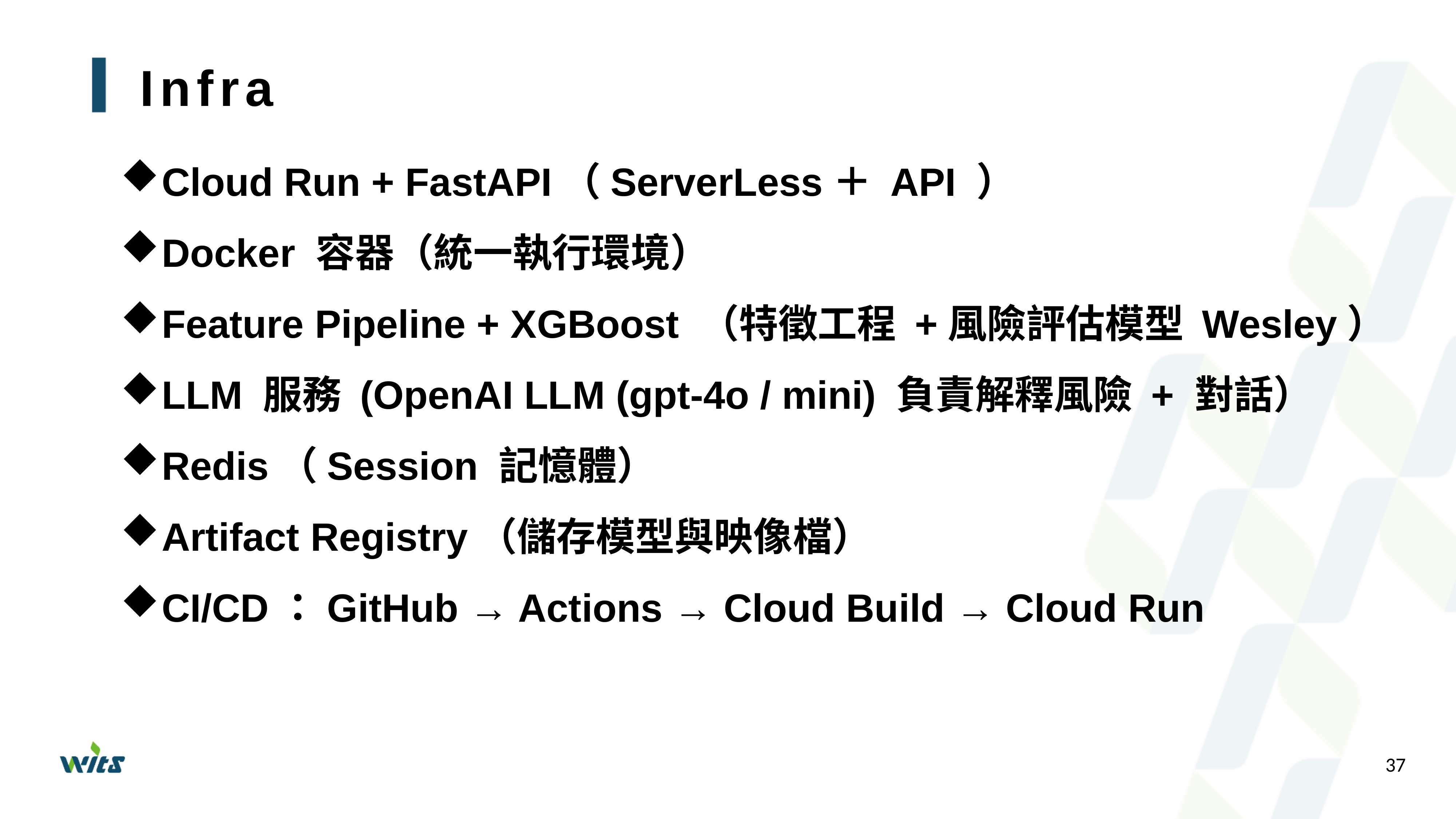

# Infra
Cloud Run + FastAPI（ServerLess＋ API ）
Docker 容器（統一執行環境）
Feature Pipeline + XGBoost （特徵工程 +風險評估模型 Wesley）
LLM 服務 (OpenAI LLM (gpt-4o / mini) 負責解釋風險 + 對話）
Redis（Session 記憶體）
Artifact Registry（儲存模型與映像檔）
CI/CD：GitHub → Actions → Cloud Build → Cloud Run